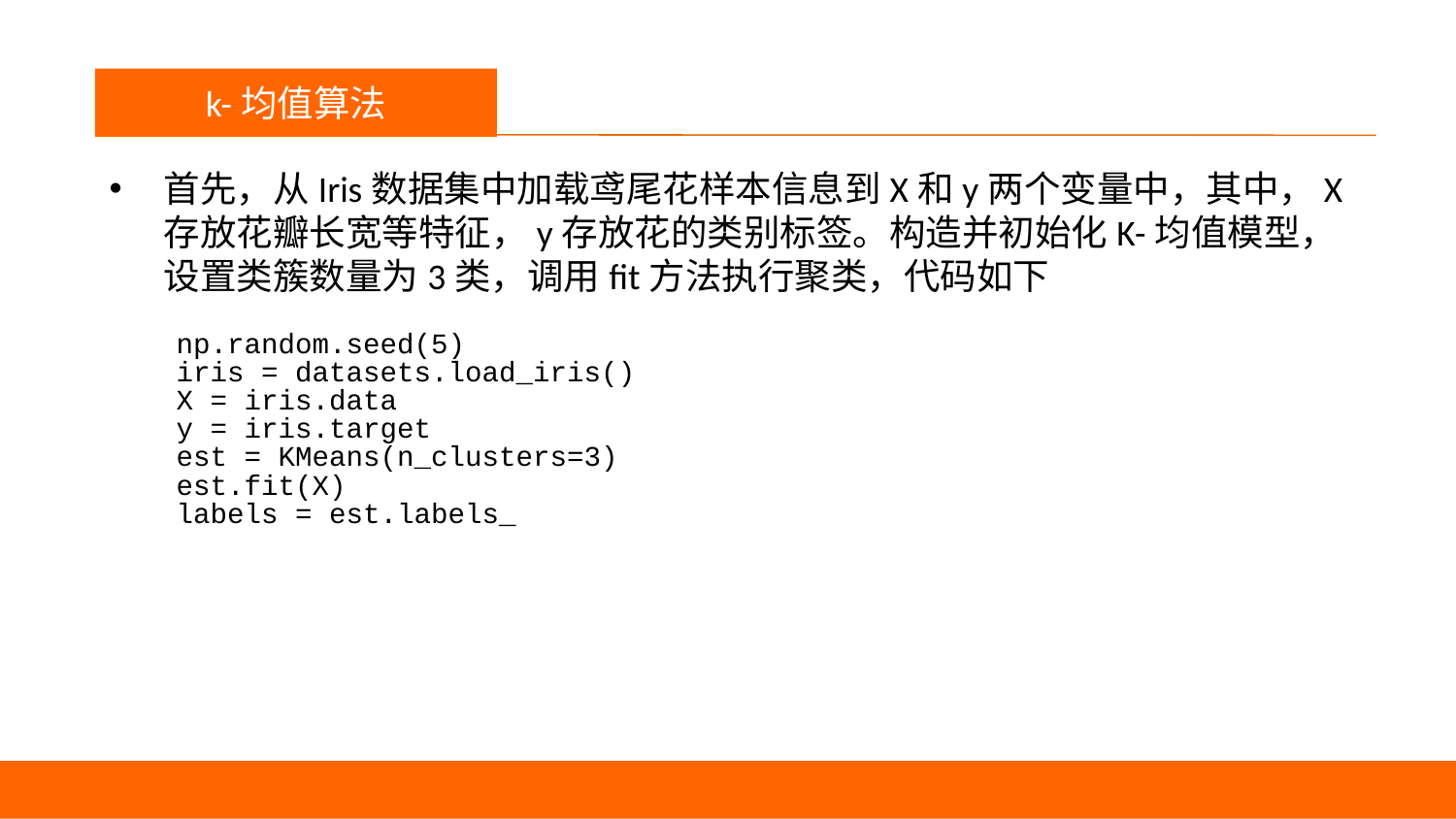

议程
k-均值算法

首先，从Iris数据集中加载鸢尾花样本信息到X和y两个变量中，其中，X存放花瓣长宽等特征，y存放花的类别标签。构造并初始化K-均值模型，设置类簇数量为3类，调用fit方法执行聚类，代码如下
np.random.seed(5)
iris = datasets.load_iris()
X = iris.data
y = iris.target
est = KMeans(n_clusters=3)
est.fit(X)
labels = est.labels_